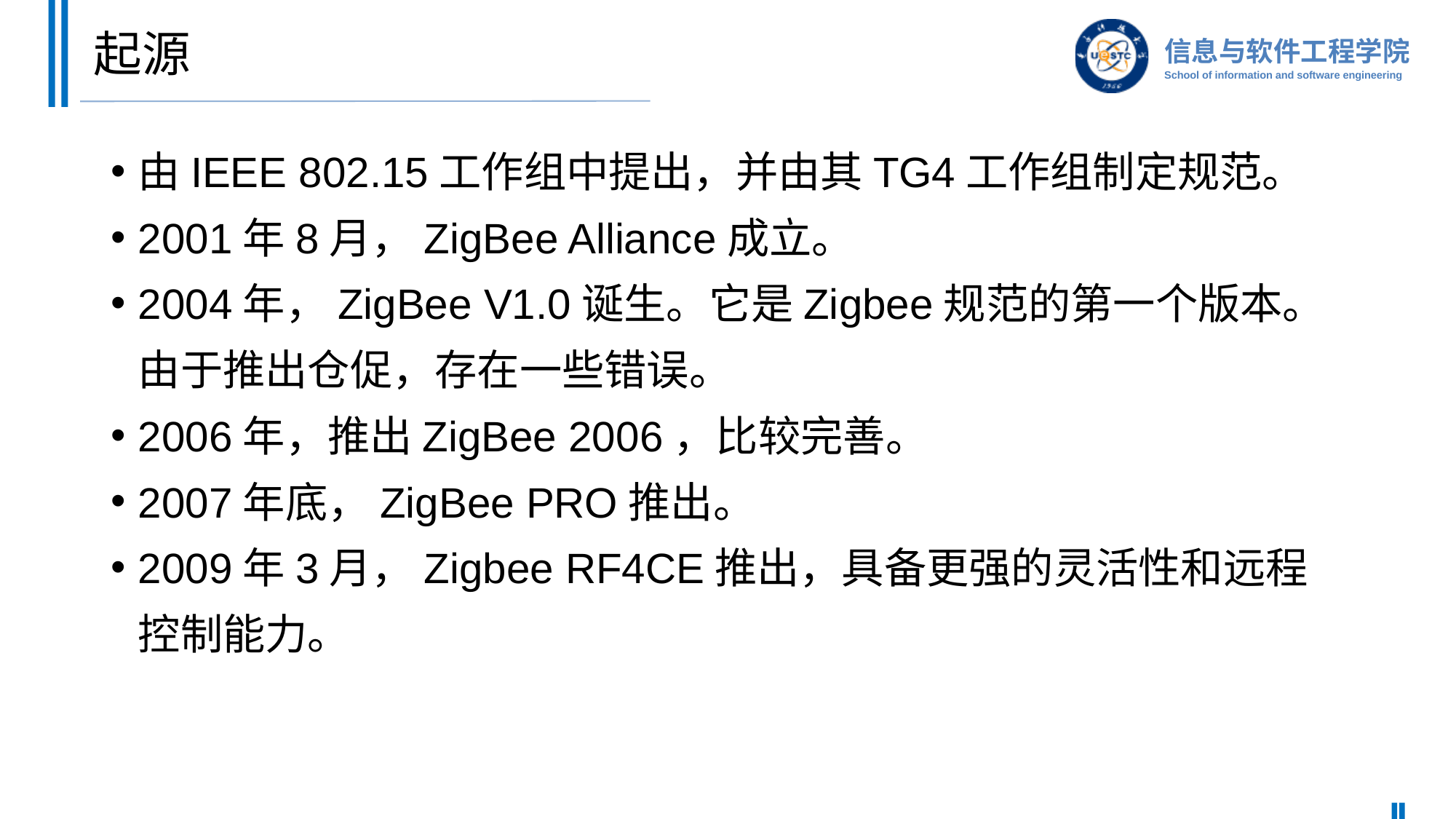

# 起源
由IEEE 802.15工作组中提出，并由其TG4工作组制定规范。
2001年8月，ZigBee Alliance成立。
2004年，ZigBee V1.0诞生。它是Zigbee规范的第一个版本。由于推出仓促，存在一些错误。
2006年，推出ZigBee 2006，比较完善。
2007年底，ZigBee PRO推出。
2009年3月，Zigbee RF4CE推出，具备更强的灵活性和远程控制能力。